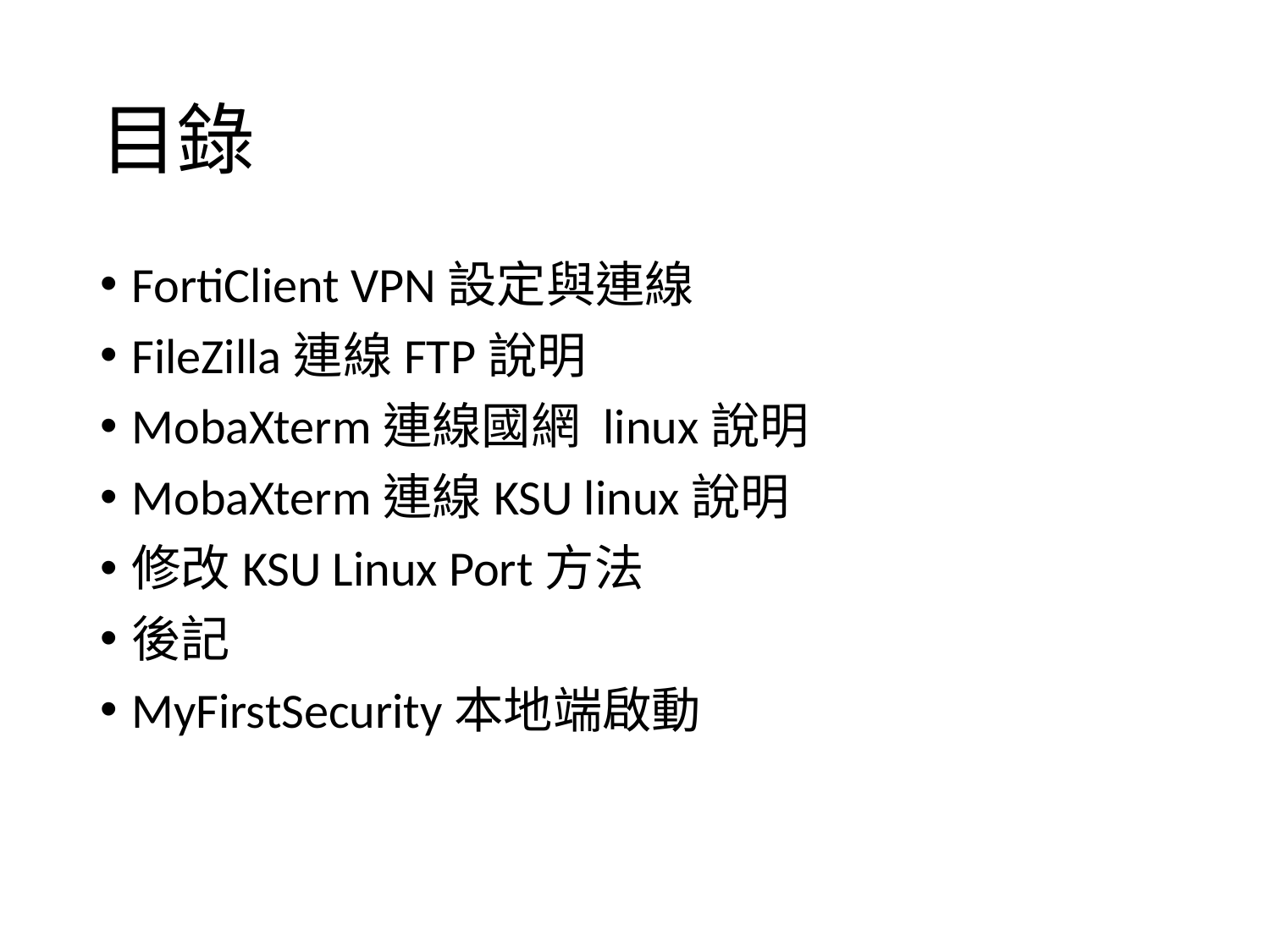

# 目錄
FortiClient VPN設定與連線
FileZilla連線FTP說明
MobaXterm連線國網 linux說明
MobaXterm連線KSU linux說明
修改KSU Linux Port方法
後記
MyFirstSecurity本地端啟動